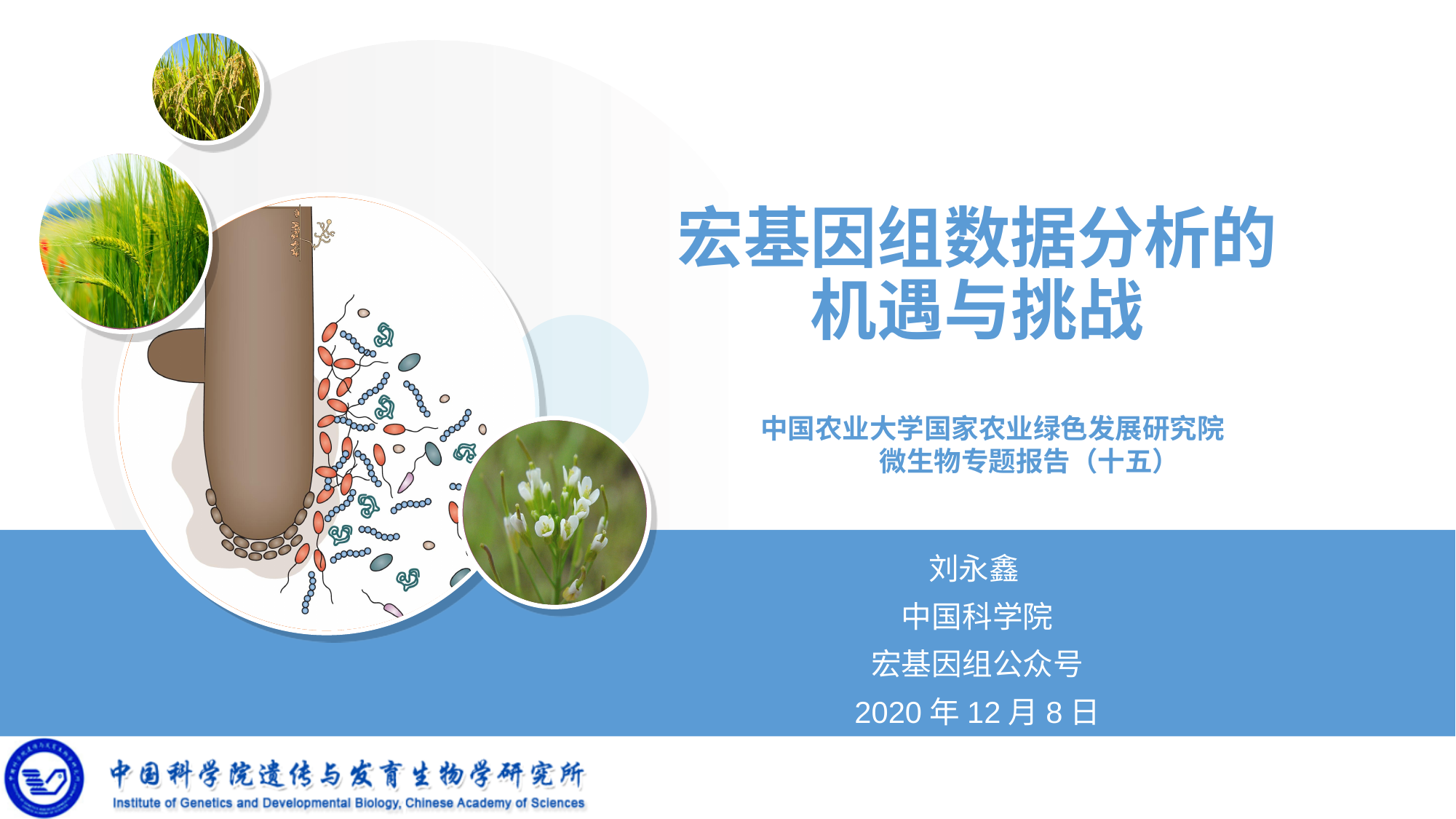

# 宏基因组数据分析的 机遇与挑战
中国农业大学国家农业绿色发展研究院
           微生物专题报告（十五）
刘永鑫
中国科学院
宏基因组公众号
2020年12月8日